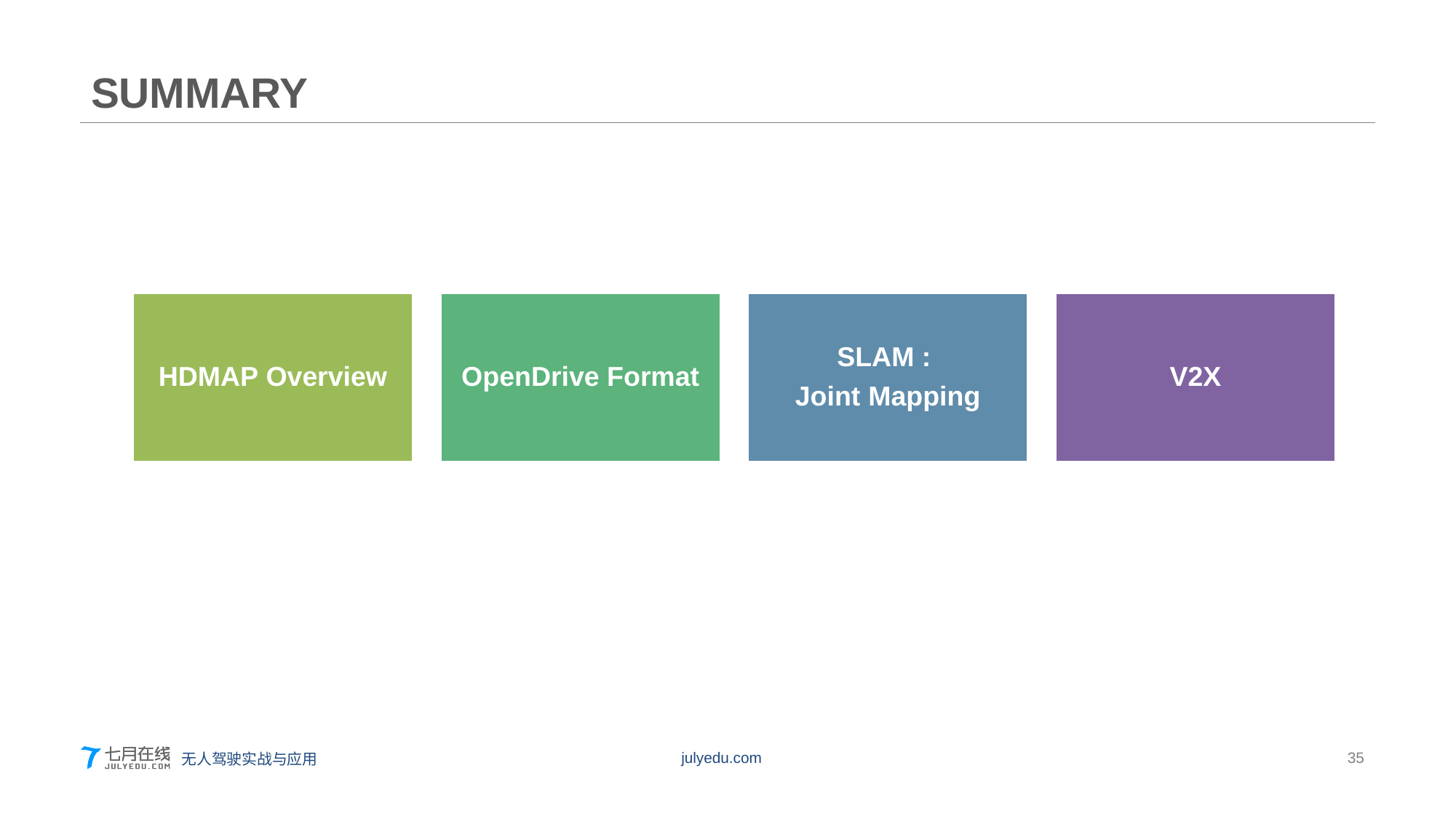

# SUMMARY
HDMAP Overview
OpenDrive Format
SLAM :
Joint Mapping
V2X
无人驾驶实战与应用
35